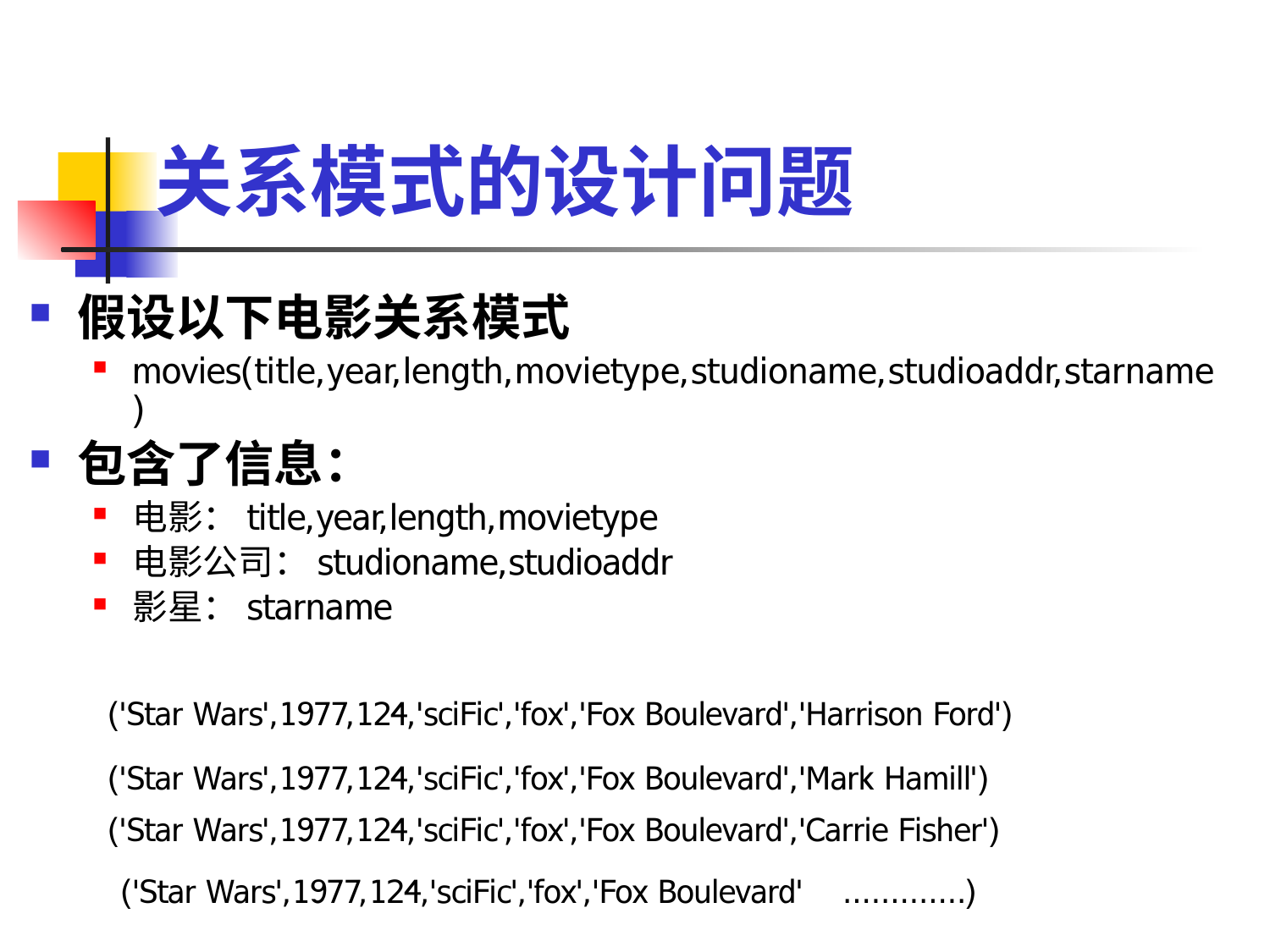

# 关系模式的设计问题
假设以下电影关系模式
movies(title,year,length,movietype,studioname,studioaddr,starname)
包含了信息：
电影：title,year,length,movietype
电影公司：studioname,studioaddr
影星：starname
('Star Wars',1977,124,'sciFic','fox','Fox Boulevard','Harrison Ford')
('Star Wars',1977,124,'sciFic','fox','Fox Boulevard','Mark Hamill')
('Star Wars',1977,124,'sciFic','fox','Fox Boulevard','Carrie Fisher')
('Star Wars',1977,124,'sciFic','fox','Fox Boulevard'    .............)